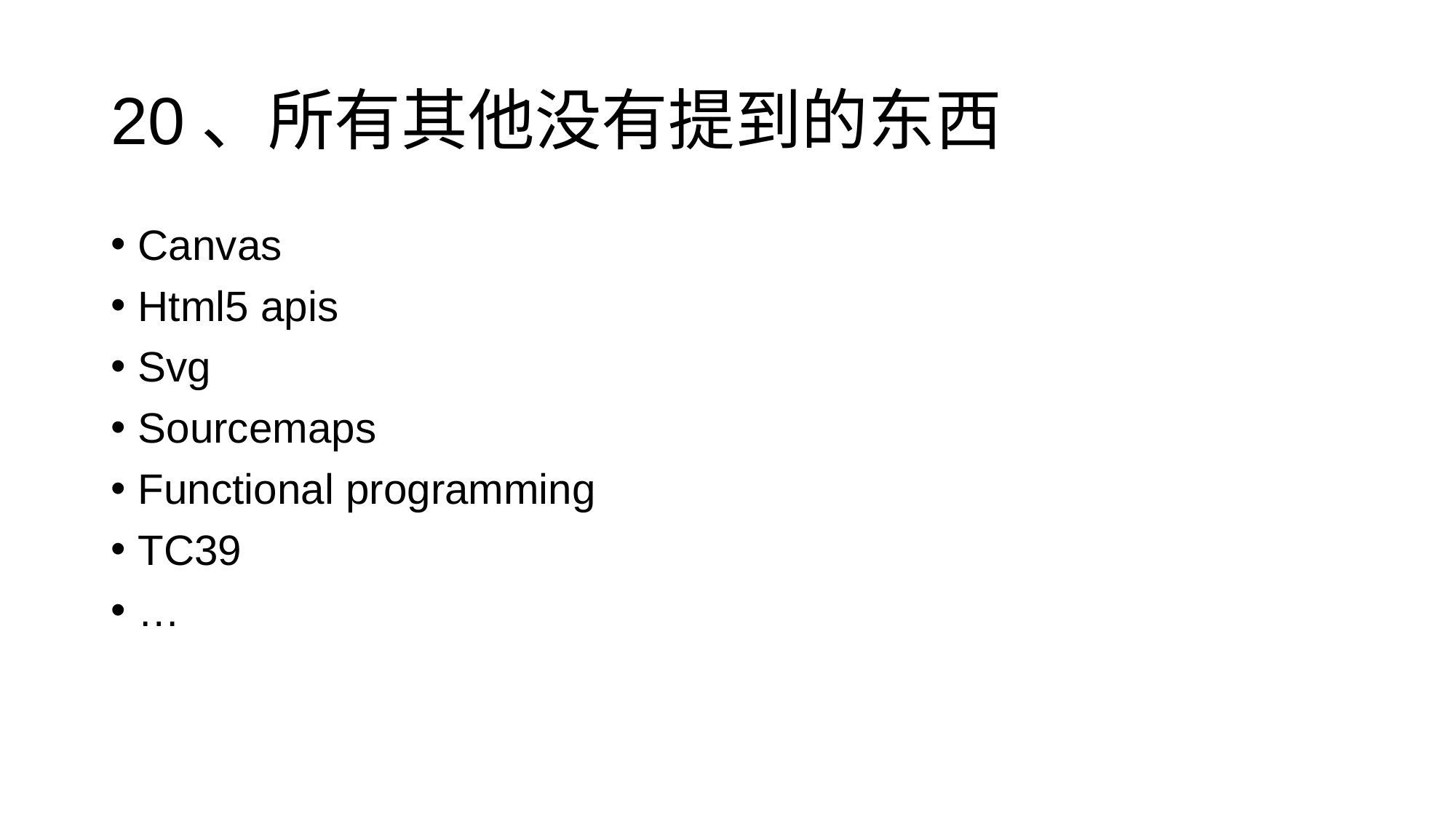

# 20、所有其他没有提到的东西
Canvas
Html5 apis
Svg
Sourcemaps
Functional programming
TC39
…